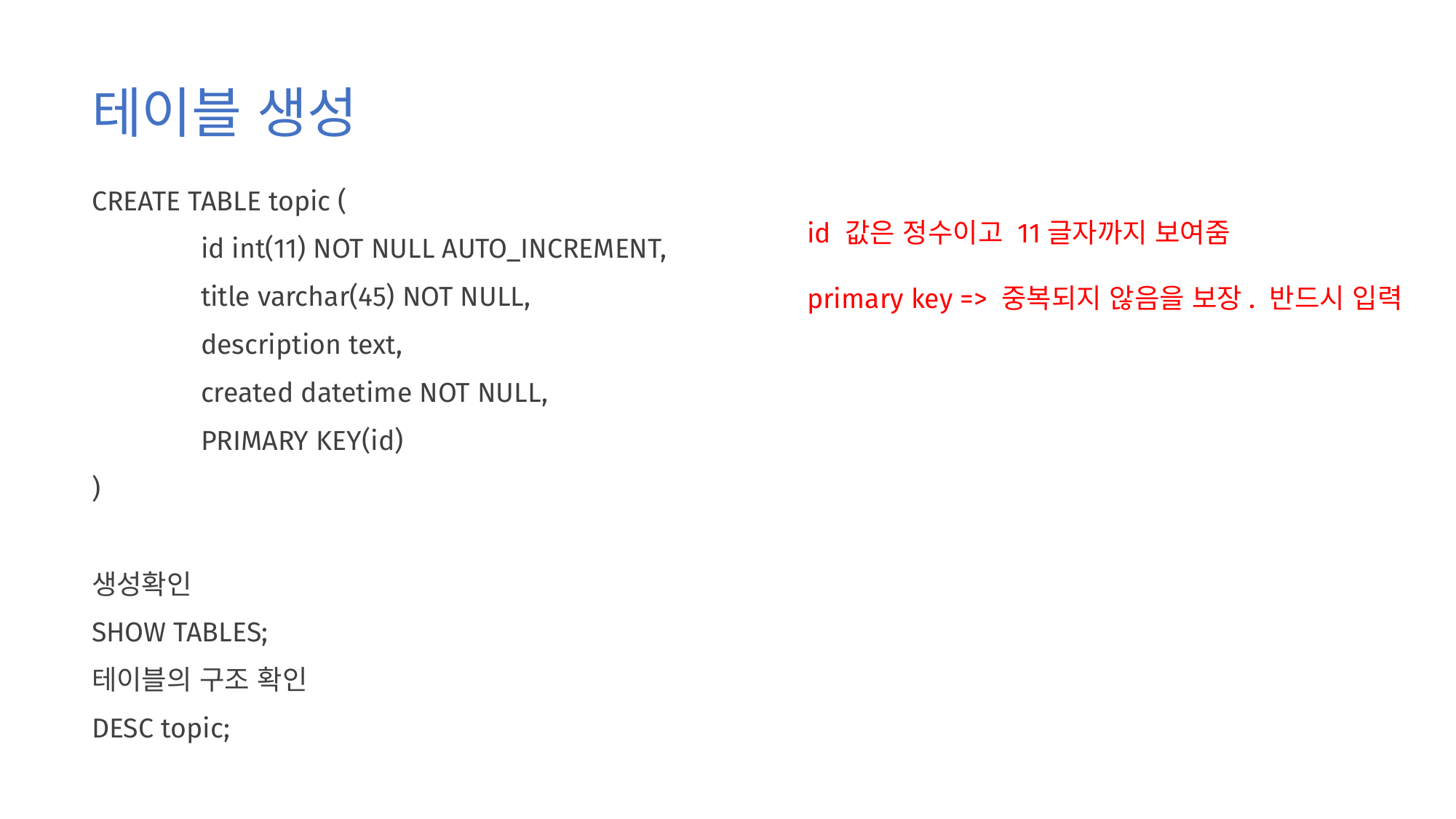

# 테이블 생성
CREATE TABLE topic (
	id int(11) NOT NULL AUTO_INCREMENT,
	title varchar(45) NOT NULL,
	description text,
	created datetime NOT NULL,
	PRIMARY KEY(id)
)

생성확인
SHOW TABLES;
테이블의 구조 확인
DESC topic;

id 값은 정수이고 11글자까지 보여줌

primary key => 중복되지 않음을 보장. 반드시 입력